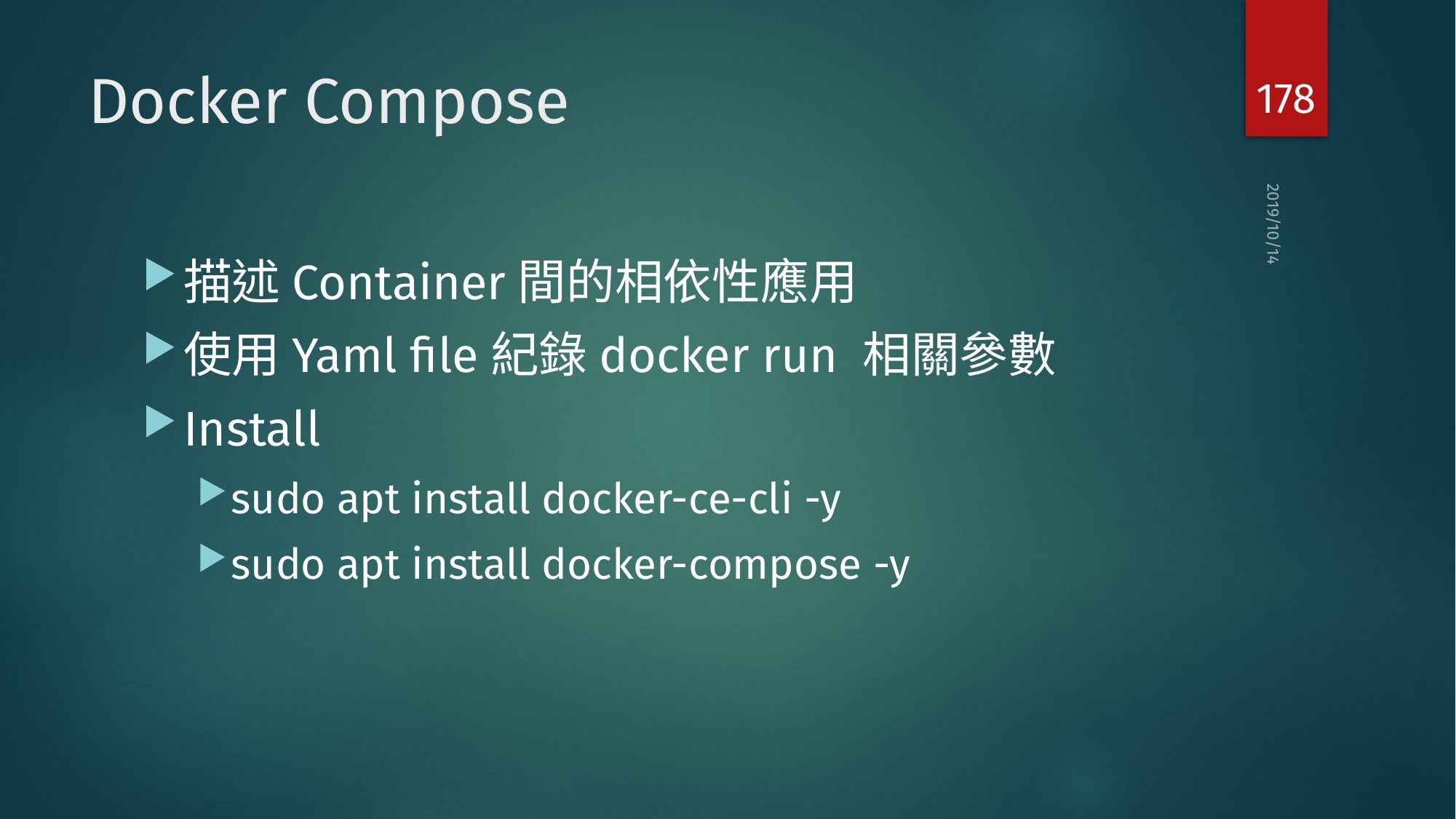

178
# Docker Compose
2019/10/14
描述Container間的相依性應用
使用Yaml file紀錄docker run 相關參數
Install
sudo apt install docker-ce-cli -y
sudo apt install docker-compose -y